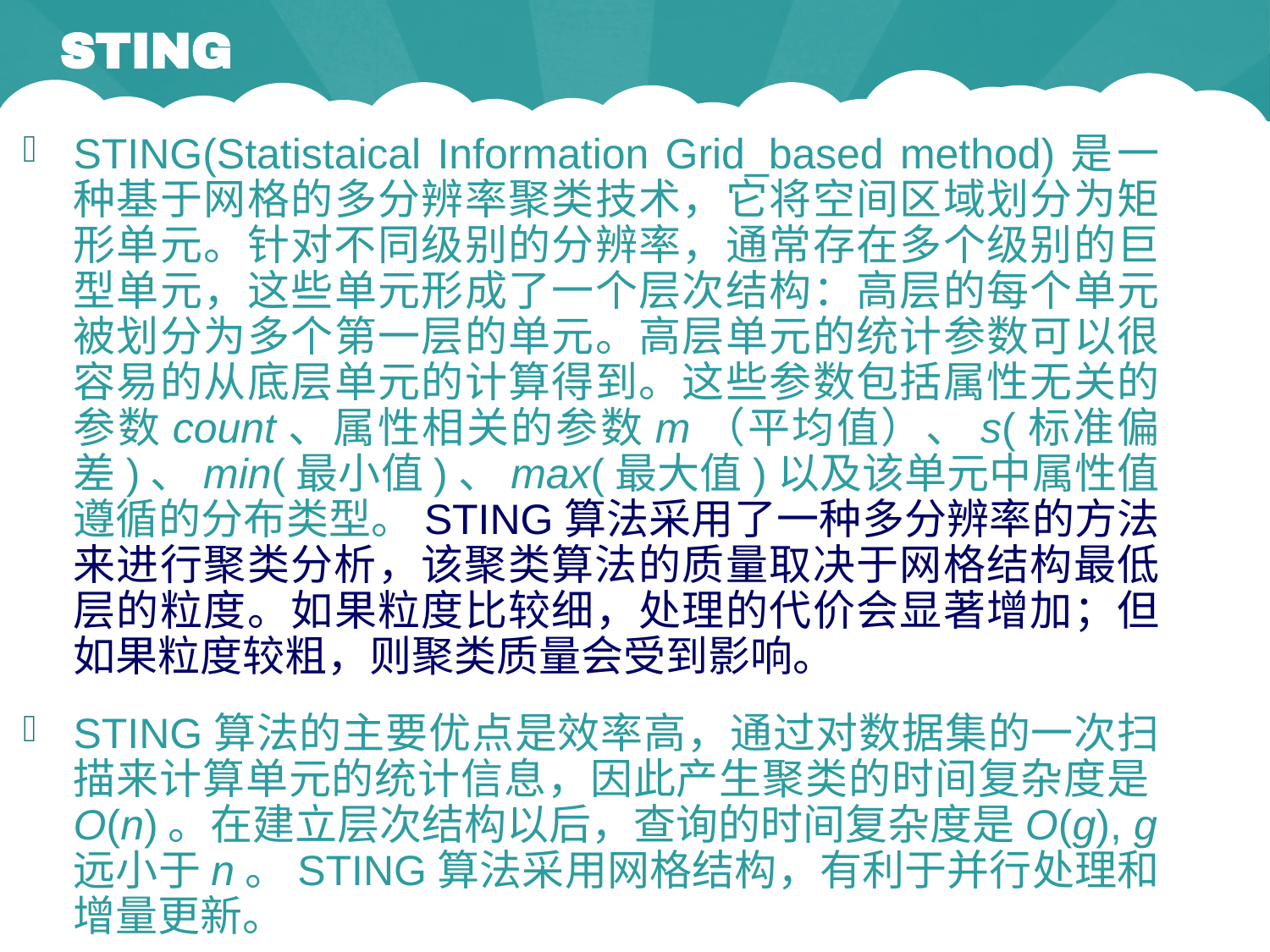

# STING
STING(Statistaical Information Grid_based method)是一种基于网格的多分辨率聚类技术，它将空间区域划分为矩形单元。针对不同级别的分辨率，通常存在多个级别的巨型单元，这些单元形成了一个层次结构：高层的每个单元被划分为多个第一层的单元。高层单元的统计参数可以很容易的从底层单元的计算得到。这些参数包括属性无关的参数count、属性相关的参数m（平均值）、s(标准偏差)、min(最小值)、max(最大值)以及该单元中属性值遵循的分布类型。STING算法采用了一种多分辨率的方法来进行聚类分析，该聚类算法的质量取决于网格结构最低层的粒度。如果粒度比较细，处理的代价会显著增加；但如果粒度较粗，则聚类质量会受到影响。
STING算法的主要优点是效率高，通过对数据集的一次扫描来计算单元的统计信息，因此产生聚类的时间复杂度是O(n)。在建立层次结构以后，查询的时间复杂度是O(g), g远小于n。STING算法采用网格结构，有利于并行处理和增量更新。